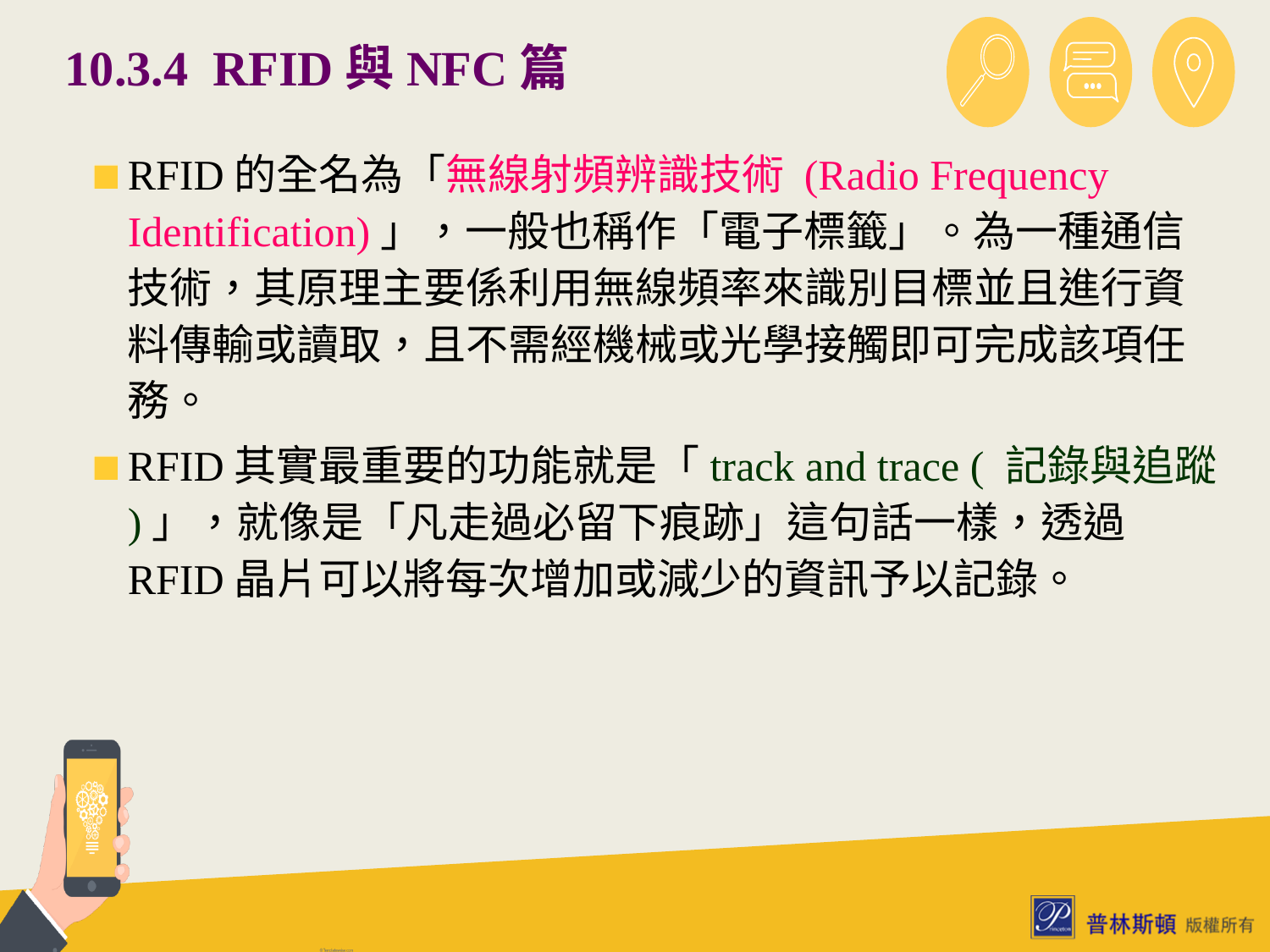

# 10.3.4  RFID與NFC篇
RFID的全名為「無線射頻辨識技術 (Radio Frequency Identification)」，一般也稱作「電子標籤」。為一種通信技術，其原理主要係利用無線頻率來識別目標並且進行資料傳輸或讀取，且不需經機械或光學接觸即可完成該項任務。
RFID其實最重要的功能就是「track and trace ( 記錄與追蹤 )」，就像是「凡走過必留下痕跡」這句話一樣，透過RFID晶片可以將每次增加或減少的資訊予以記錄。